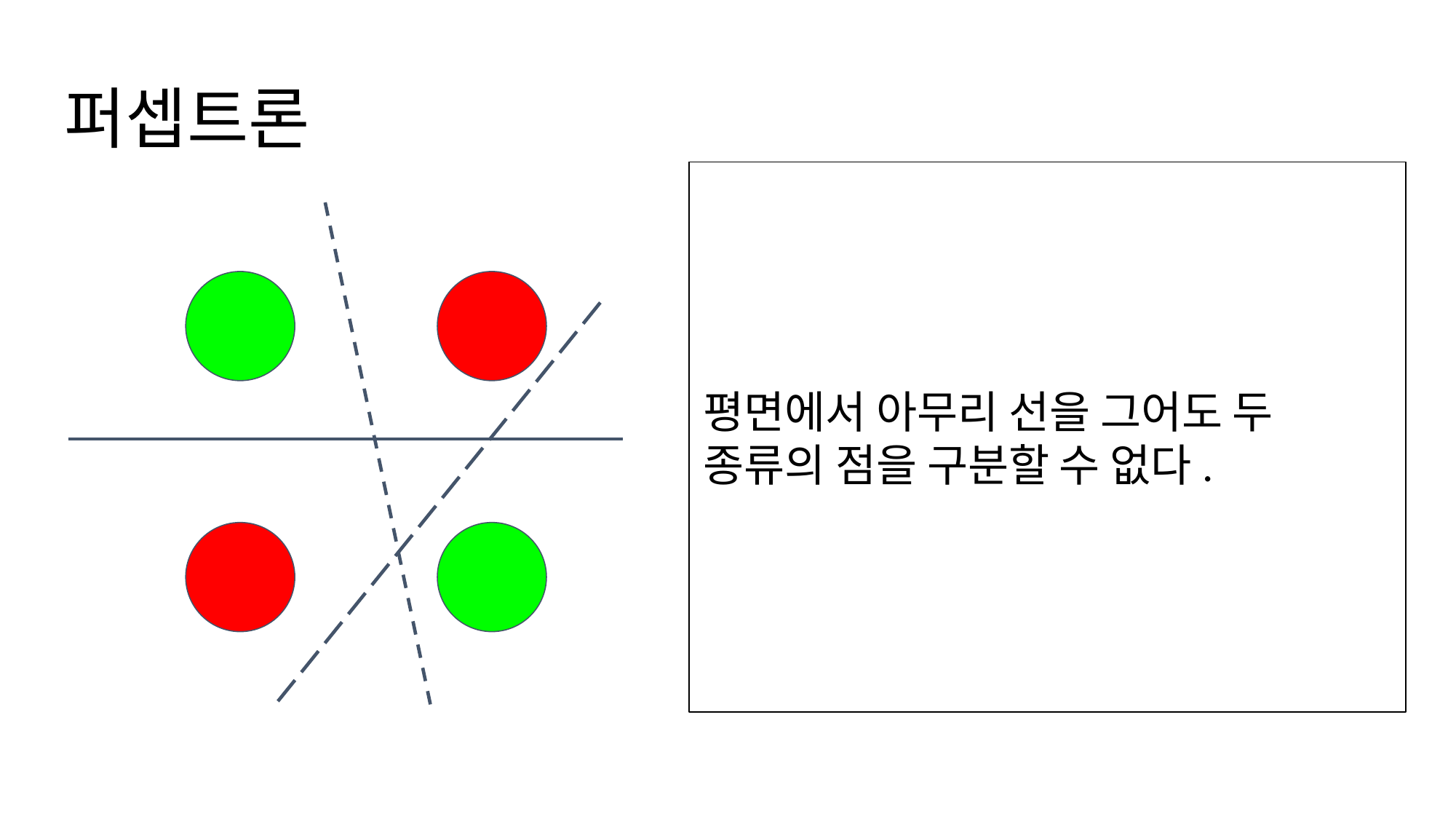

# 퍼셉트론
평면에서 아무리 선을 그어도 두 종류의 점을 구분할 수 없다.